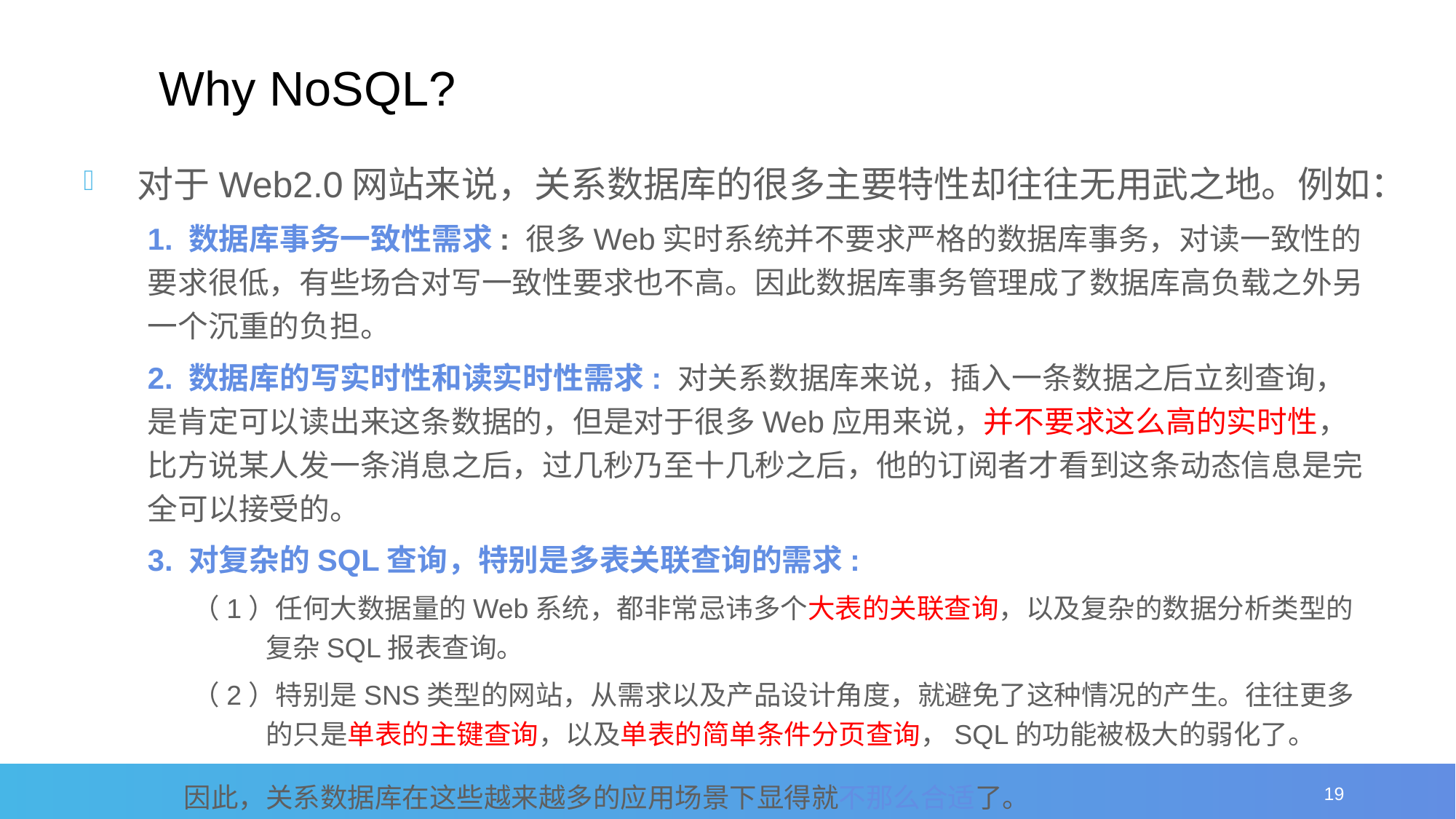

Why NoSQL?
对于Web2.0网站来说，关系数据库的很多主要特性却往往无用武之地。例如：
1. 数据库事务一致性需求: 很多Web实时系统并不要求严格的数据库事务，对读一致性的要求很低，有些场合对写一致性要求也不高。因此数据库事务管理成了数据库高负载之外另一个沉重的负担。
2. 数据库的写实时性和读实时性需求: 对关系数据库来说，插入一条数据之后立刻查询，是肯定可以读出来这条数据的，但是对于很多Web应用来说，并不要求这么高的实时性，比方说某人发一条消息之后，过几秒乃至十几秒之后，他的订阅者才看到这条动态信息是完全可以接受的。
3. 对复杂的SQL查询，特别是多表关联查询的需求:
（1）任何大数据量的Web系统，都非常忌讳多个大表的关联查询，以及复杂的数据分析类型的复杂SQL报表查询。
（2）特别是SNS类型的网站，从需求以及产品设计角度，就避免了这种情况的产生。往往更多的只是单表的主键查询，以及单表的简单条件分页查询，SQL的功能被极大的弱化了。

19
因此，关系数据库在这些越来越多的应用场景下显得就不那么合适了。